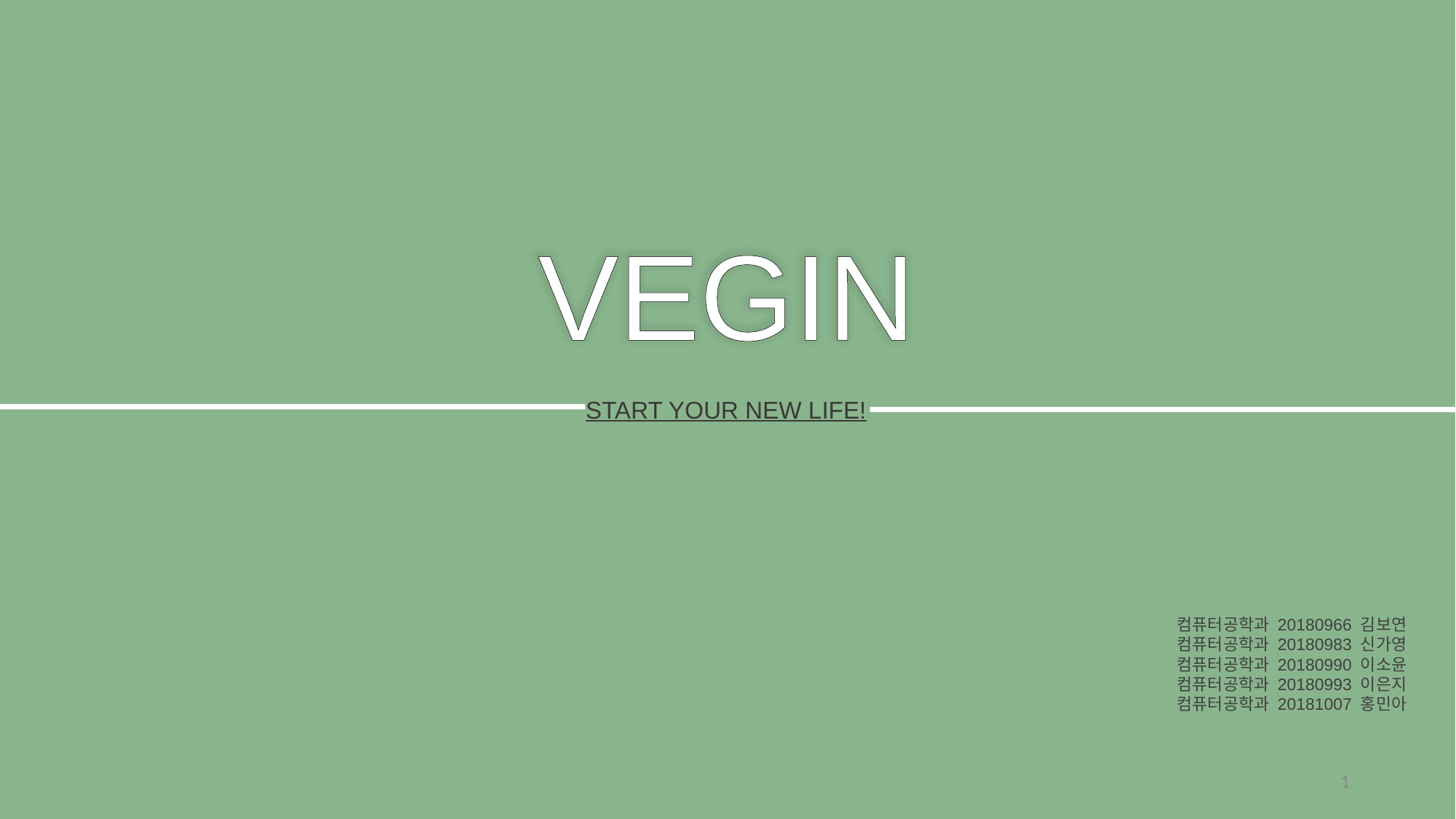

VEGIN
START YOUR NEW LIFE!

컴퓨터공학과 20180966 김보연
컴퓨터공학과 20180983 신가영
컴퓨터공학과 20180990 이소윤
컴퓨터공학과 20180993 이은지
컴퓨터공학과 20181007 홍민아
1